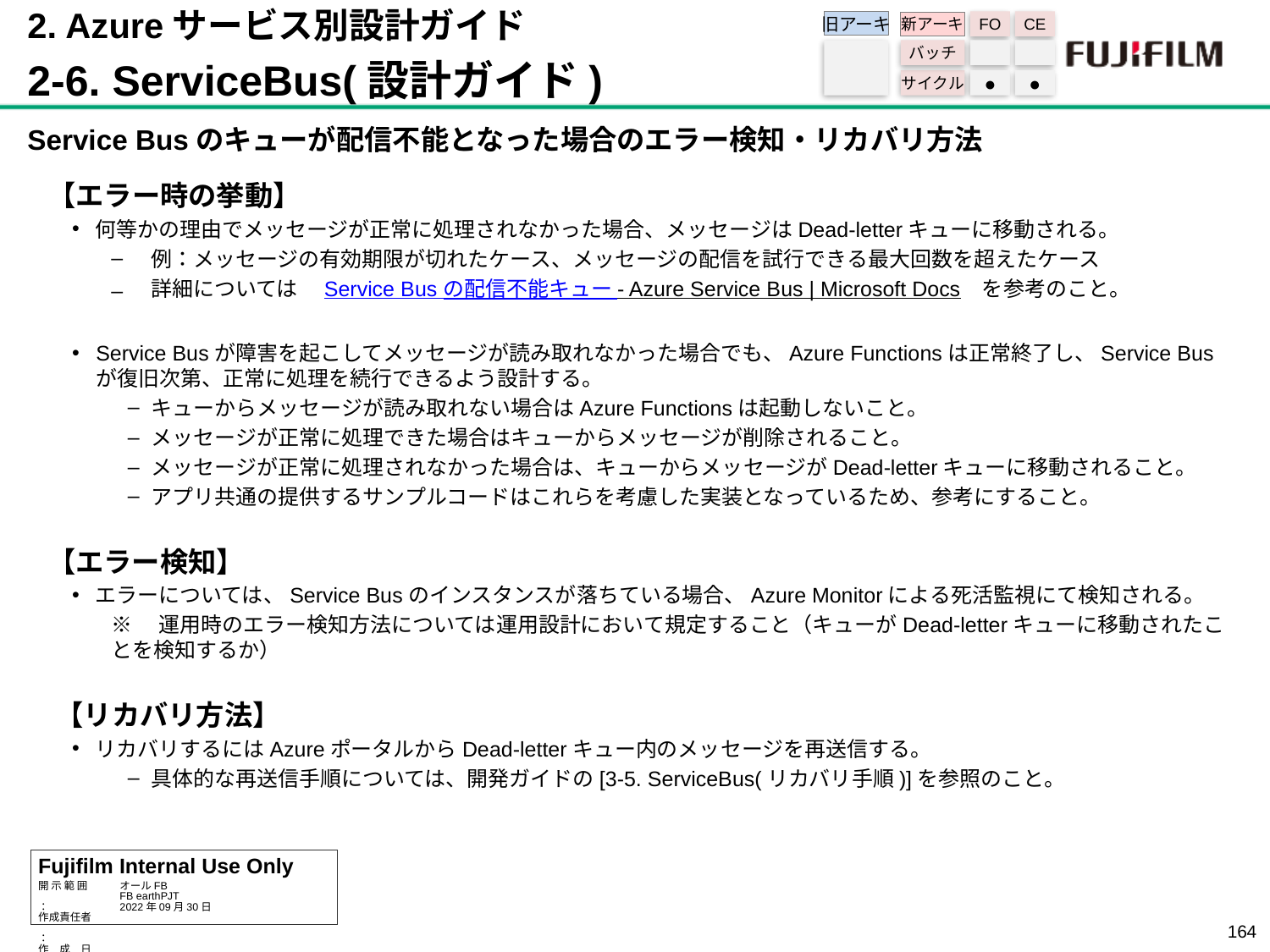

2. Azureサービス別設計ガイド
2-6. ServiceBus(設計ガイド)
旧アーキ
FO
CE
新アーキ
バッチ

サイクル
●
●

Service Busのキューが配信不能となった場合のエラー検知・リカバリ方法
【エラー時の挙動】
何等かの理由でメッセージが正常に処理されなかった場合、メッセージはDead-letterキューに移動される。
例：メッセージの有効期限が切れたケース、メッセージの配信を試行できる最大回数を超えたケース
詳細については　Service Bus の配信不能キュー - Azure Service Bus | Microsoft Docs　を参考のこと。

Service Busが障害を起こしてメッセージが読み取れなかった場合でも、Azure Functionsは正常終了し、Service Busが復旧次第、正常に処理を続行できるよう設計する。
キューからメッセージが読み取れない場合はAzure Functionsは起動しないこと。
メッセージが正常に処理できた場合はキューからメッセージが削除されること。
メッセージが正常に処理されなかった場合は、キューからメッセージがDead-letterキューに移動されること。
アプリ共通の提供するサンプルコードはこれらを考慮した実装となっているため、参考にすること。

【エラー検知】
エラーについては、Service Busのインスタンスが落ちている場合、Azure Monitorによる死活監視にて検知される。
※　運用時のエラー検知方法については運用設計において規定すること（キューがDead-letterキューに移動されたことを検知するか）

【リカバリ方法】
リカバリするにはAzureポータルからDead-letterキュー内のメッセージを再送信する。
具体的な再送信手順については、開発ガイドの[3-5. ServiceBus(リカバリ手順)]を参照のこと。
164